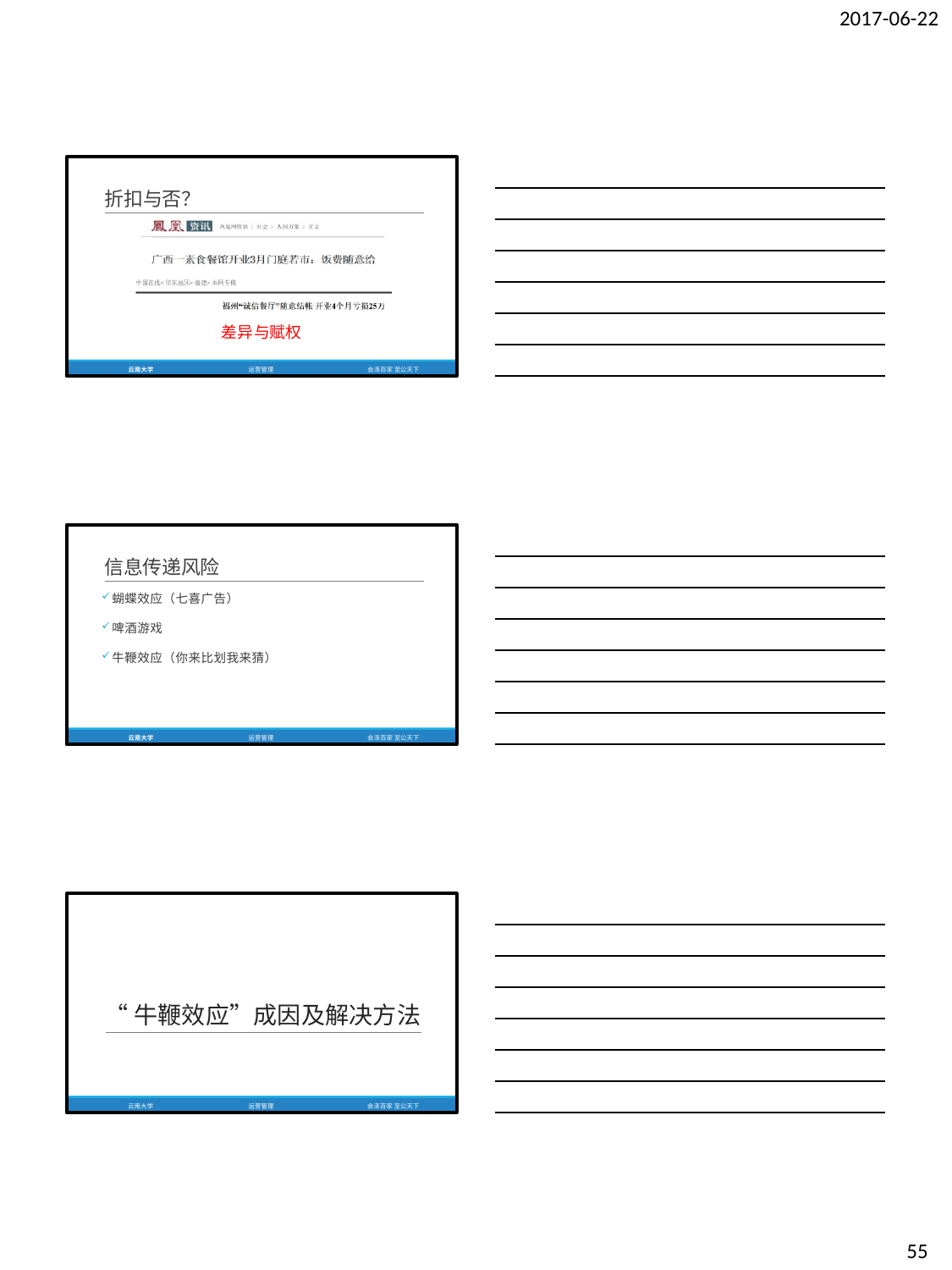

2017-06-22

折扣与否？

差异与赋权

云南大学
运营管理
会泽百家 至公天下

信息传递风险
蝴蝶效应（七喜广告）

啤酒游戏

牛鞭效应（你来比划我来猜）

云南大学
运营管理
会泽百家 至公天下

“牛鞭效应”成因及解决方法

云南大学
运营管理
会泽百家 至公天下

55